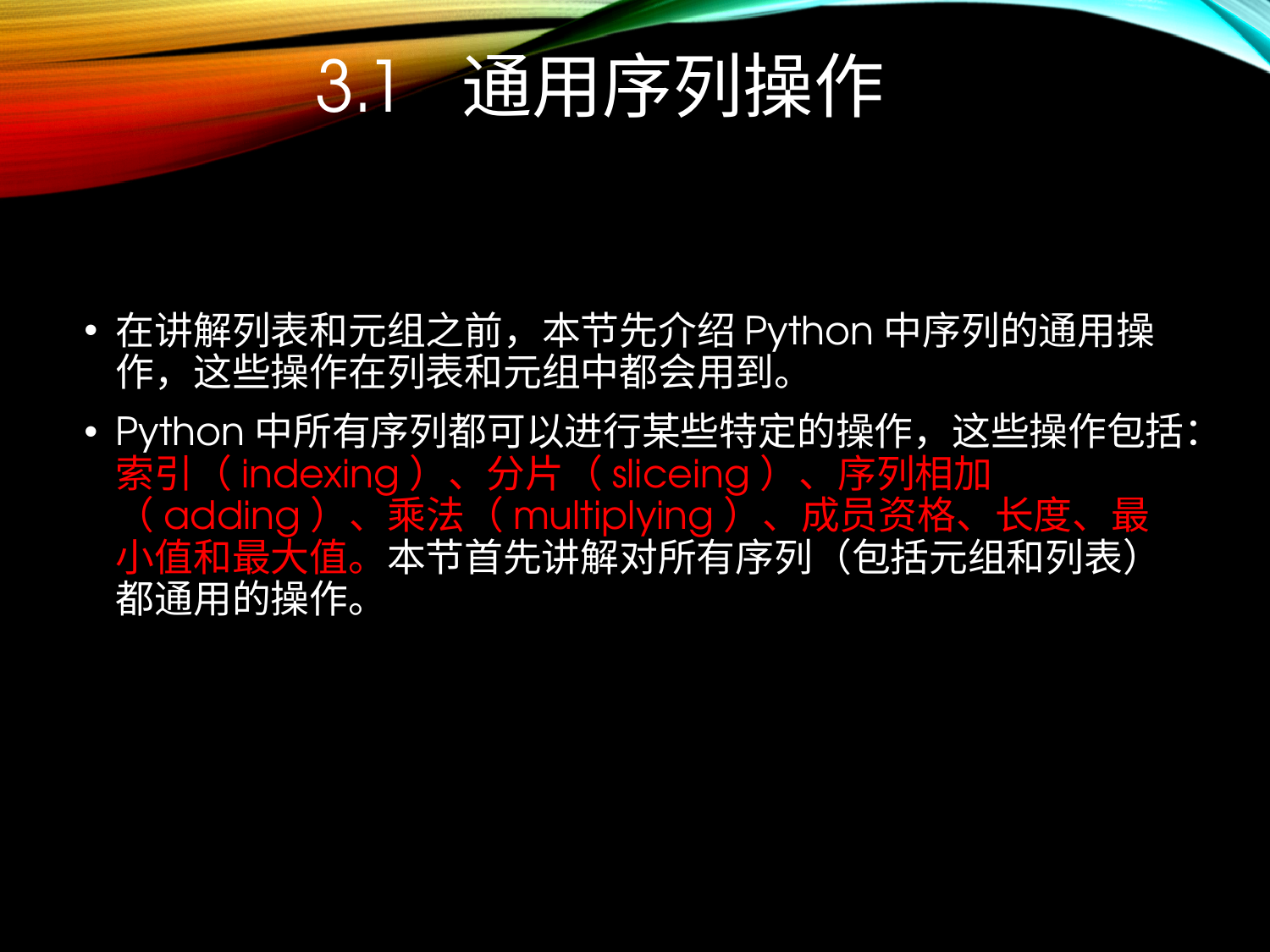

# 3.1  通用序列操作
在讲解列表和元组之前，本节先介绍Python中序列的通用操作，这些操作在列表和元组中都会用到。
Python中所有序列都可以进行某些特定的操作，这些操作包括：索引（indexing）、分片（sliceing）、序列相加（adding）、乘法（multiplying）、成员资格、长度、最小值和最大值。本节首先讲解对所有序列（包括元组和列表）都通用的操作。